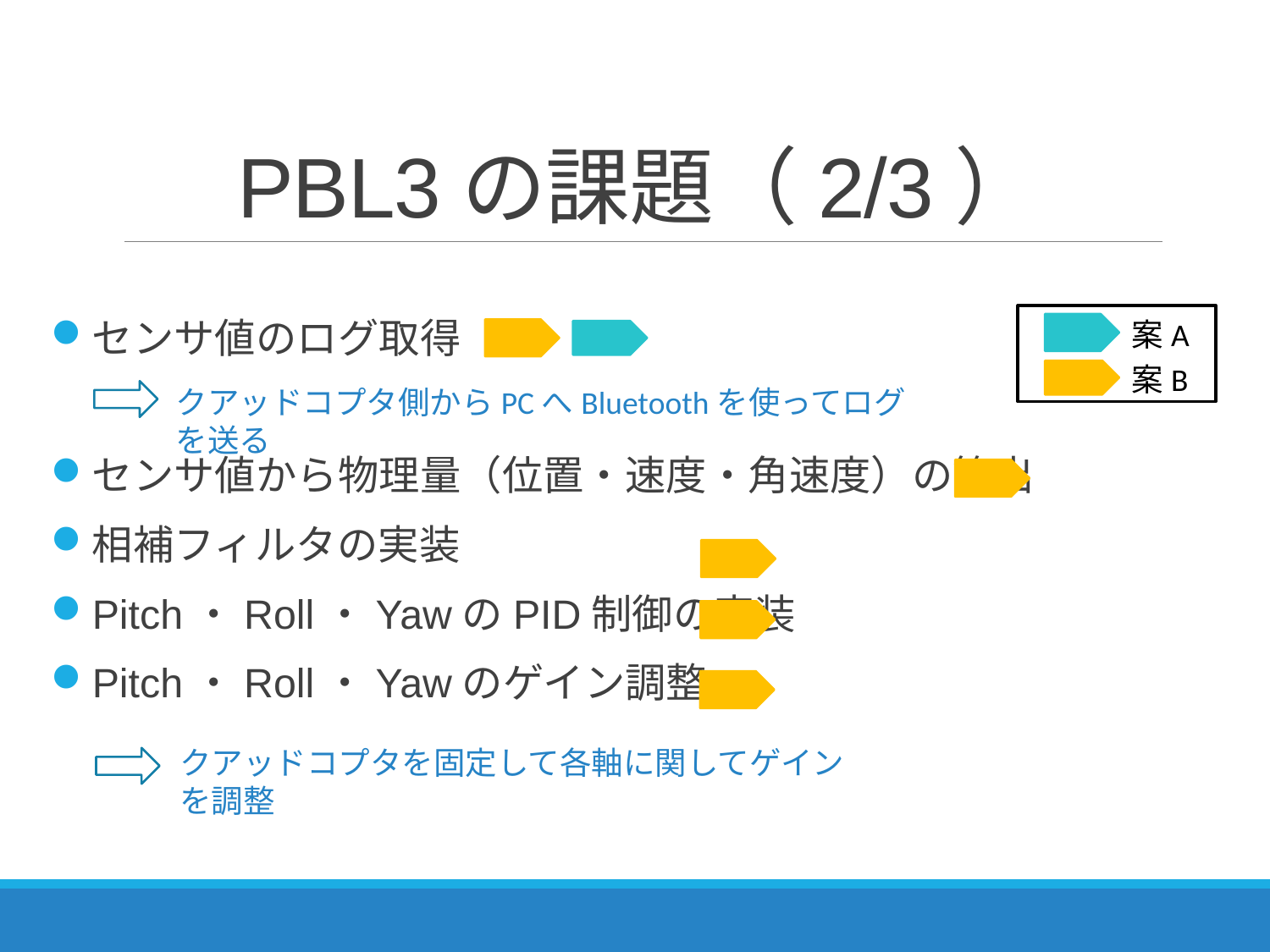

# PBL3の課題（2/3）

案A
センサ値のログ取得

センサ値から物理量（位置・速度・角速度）の算出
相補フィルタの実装
Pitch・Roll・YawのPID制御の実装
Pitch・Roll・Yawのゲイン調整

案B

クアッドコプタ側からPCへBluetoothを使ってログを送る

クアッドコプタを固定して各軸に関してゲインを調整